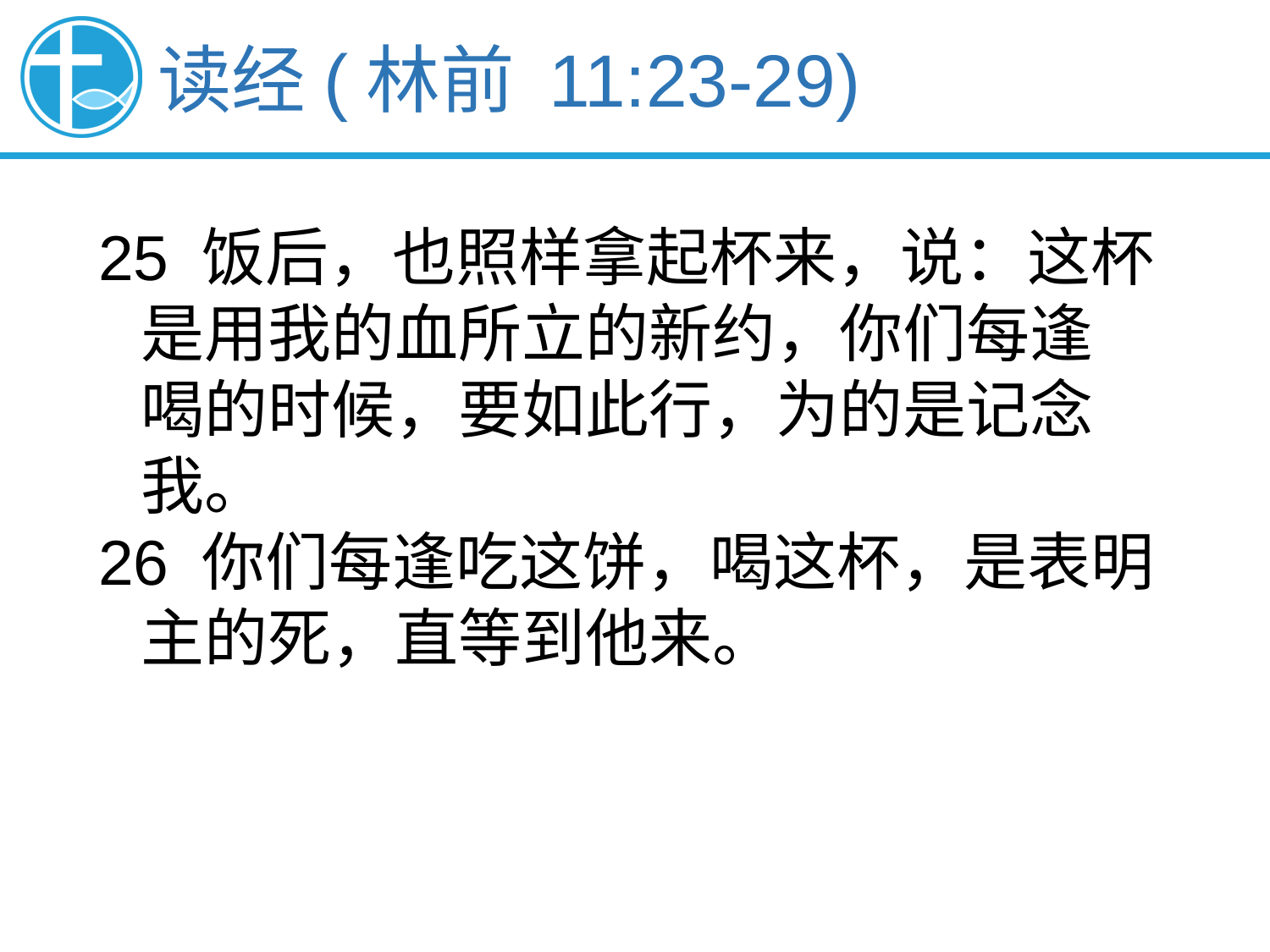

读经(林前 11:23-29)

25 饭后，也照样拿起杯来，说：这杯
   是用我的血所立的新约，你们每逢
   喝的时候，要如此行，为的是记念
   我。
26 你们每逢吃这饼，喝这杯，是表明
   主的死，直等到他来。